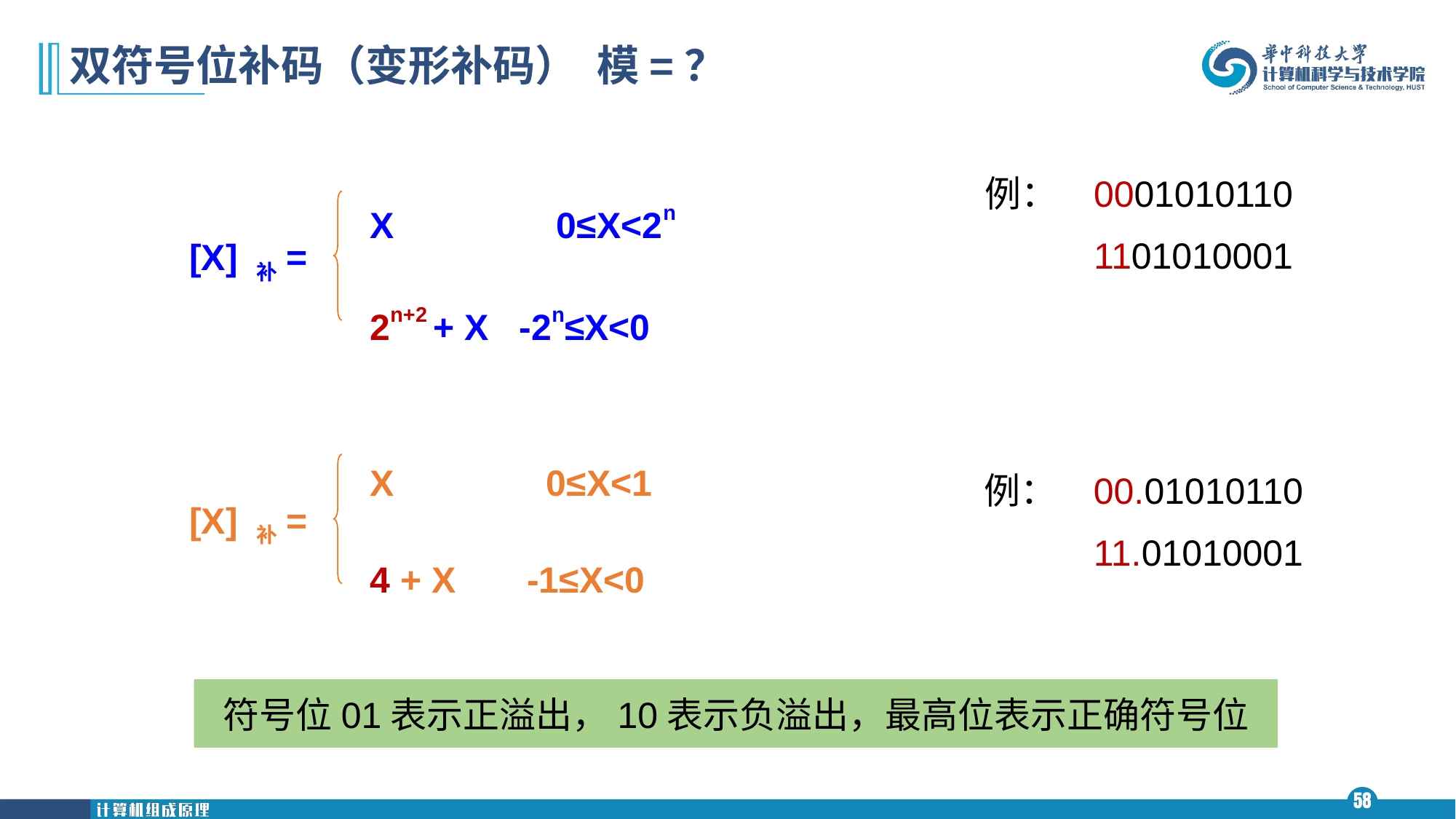

# 双符号位补码（变形补码）  模=？
X                0≤X<2n
2n+2 + X   -2n≤X<0

[X] 补=
例：	0001010110
  	1101010001
X               0≤X<1
4 + X       -1≤X<0

[X] 补=
例：	00.01010110
   	11.01010001
符号位01表示正溢出，10表示负溢出，最高位表示正确符号位